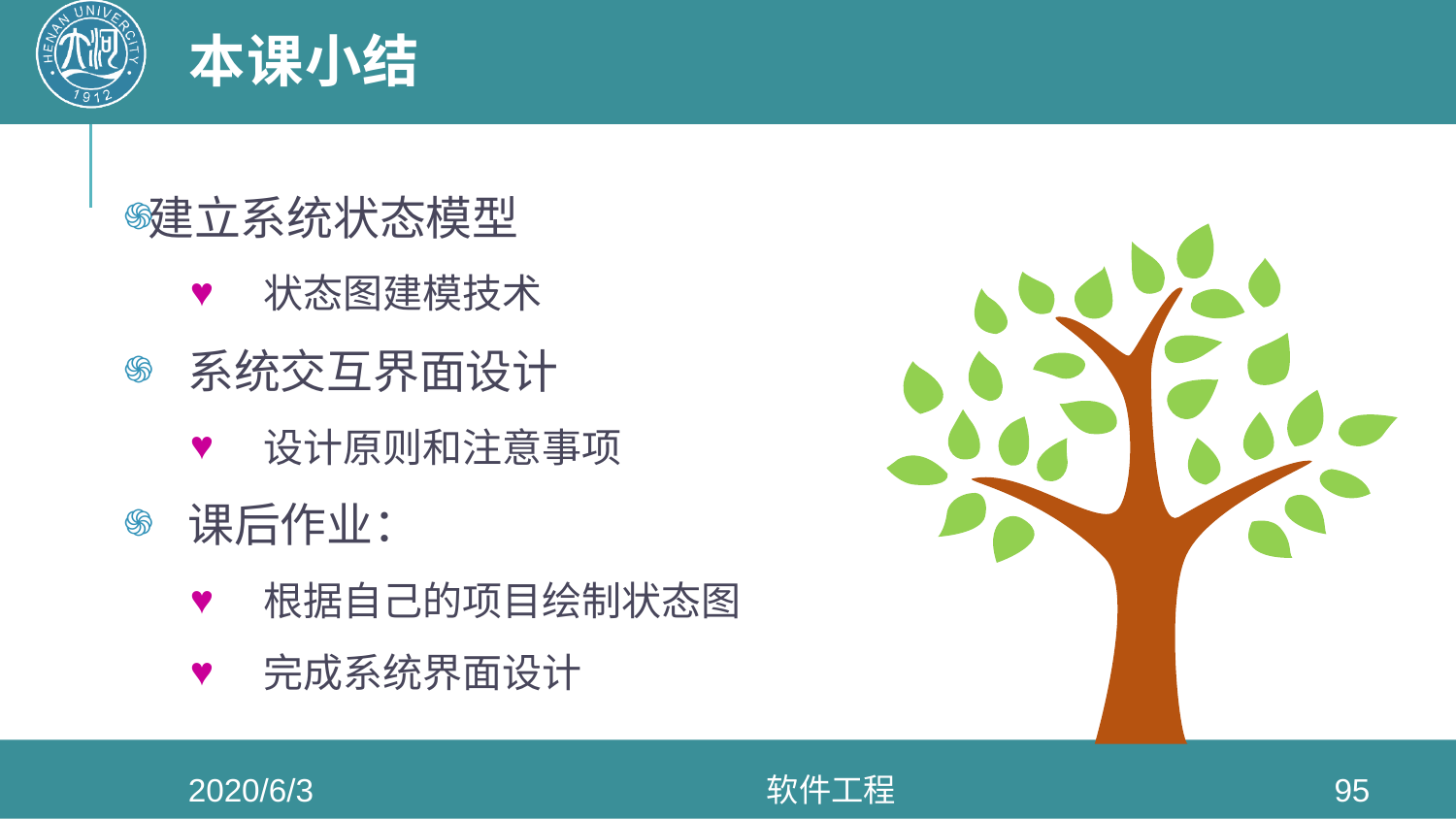

# 本课小结
建立系统状态模型
状态图建模技术
系统交互界面设计
设计原则和注意事项
课后作业：
根据自己的项目绘制状态图
完成系统界面设计

2020/6/3
软件工程
95